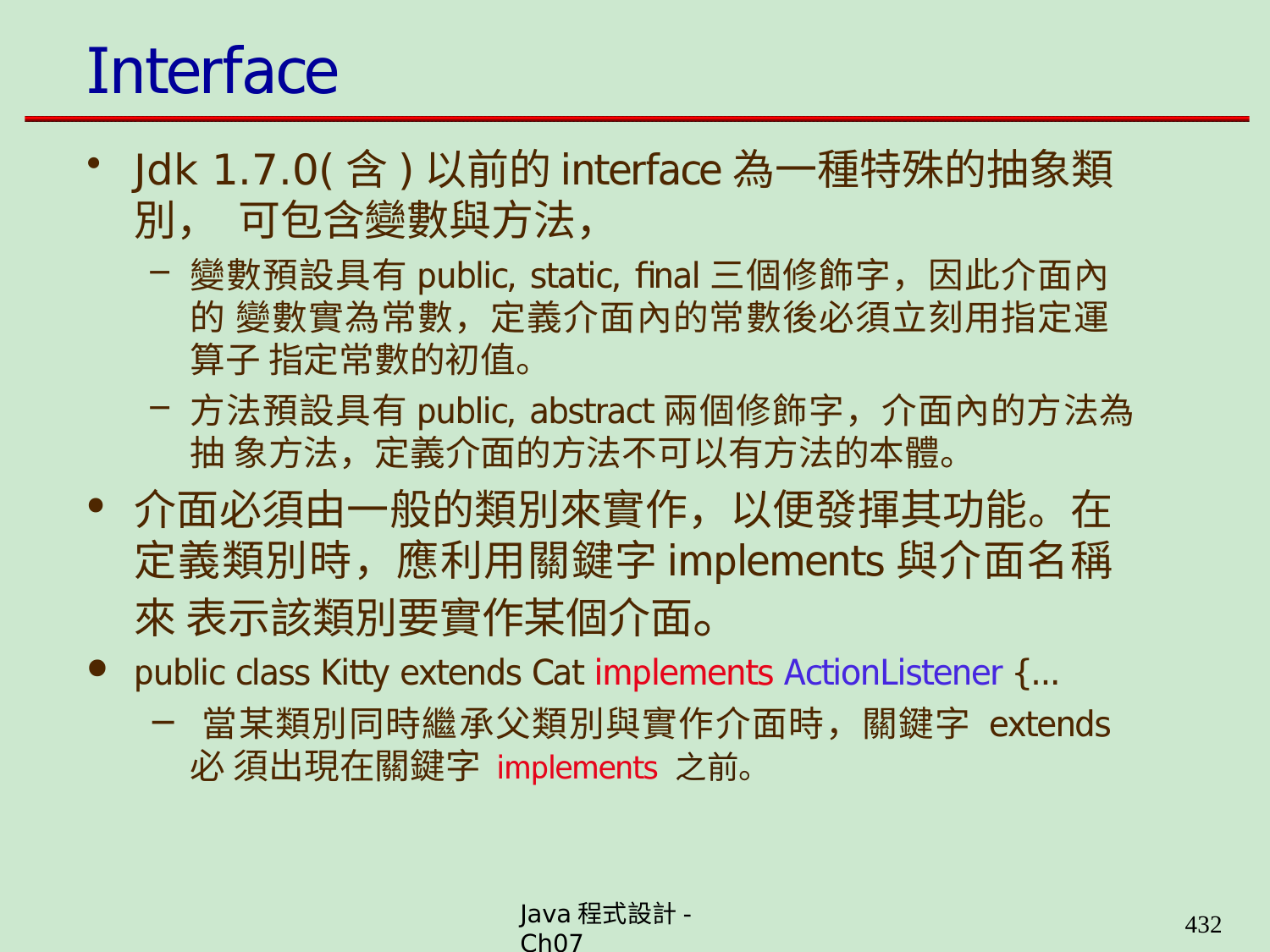

# Interface
Jdk 1.7.0(含)以前的interface為一種特殊的抽象類別，  可包含變數與方法，
變數預設具有public, static, final三個修飾字，因此介面內的 變數實為常數，定義介面內的常數後必須立刻用指定運算子 指定常數的初值。
方法預設具有public, abstract兩個修飾字，介面內的方法為抽 象方法，定義介面的方法不可以有方法的本體。
介面必須由一般的類別來實作，以便發揮其功能。在 定義類別時，應利用關鍵字implements與介面名稱來 表示該類別要實作某個介面。
public class Kitty extends Cat implements ActionListener {…
– 當某類別同時繼承父類別與實作介面時，關鍵字 extends 必 須出現在關鍵字 implements 之前。
Java程式設計-Ch07
432